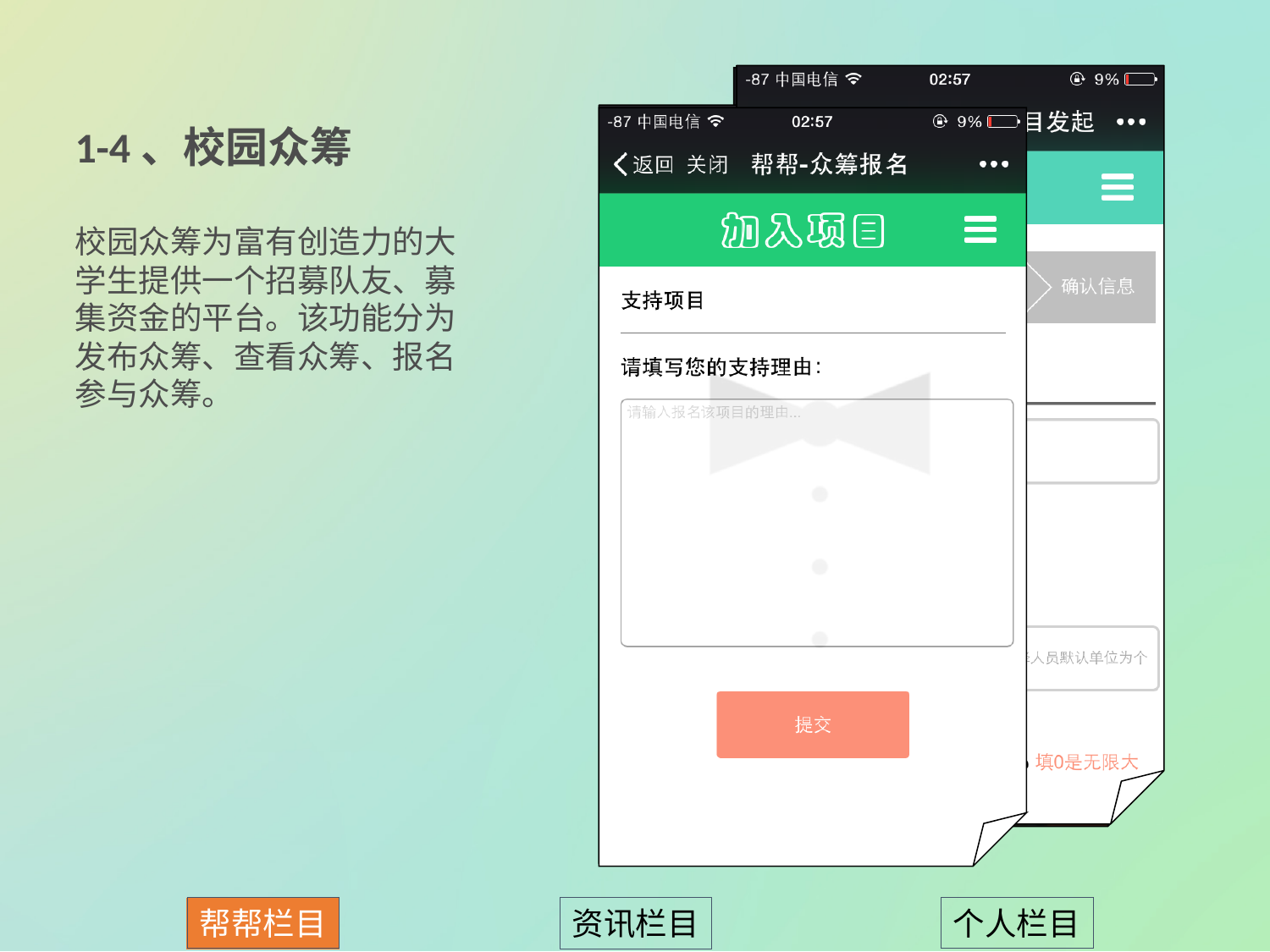

1-4、校园众筹

校园众筹为富有创造力的大学生提供一个招募队友、募集资金的平台。该功能分为发布众筹、查看众筹、报名参与众筹。
帮帮栏目
个人栏目
资讯栏目
帮帮栏目